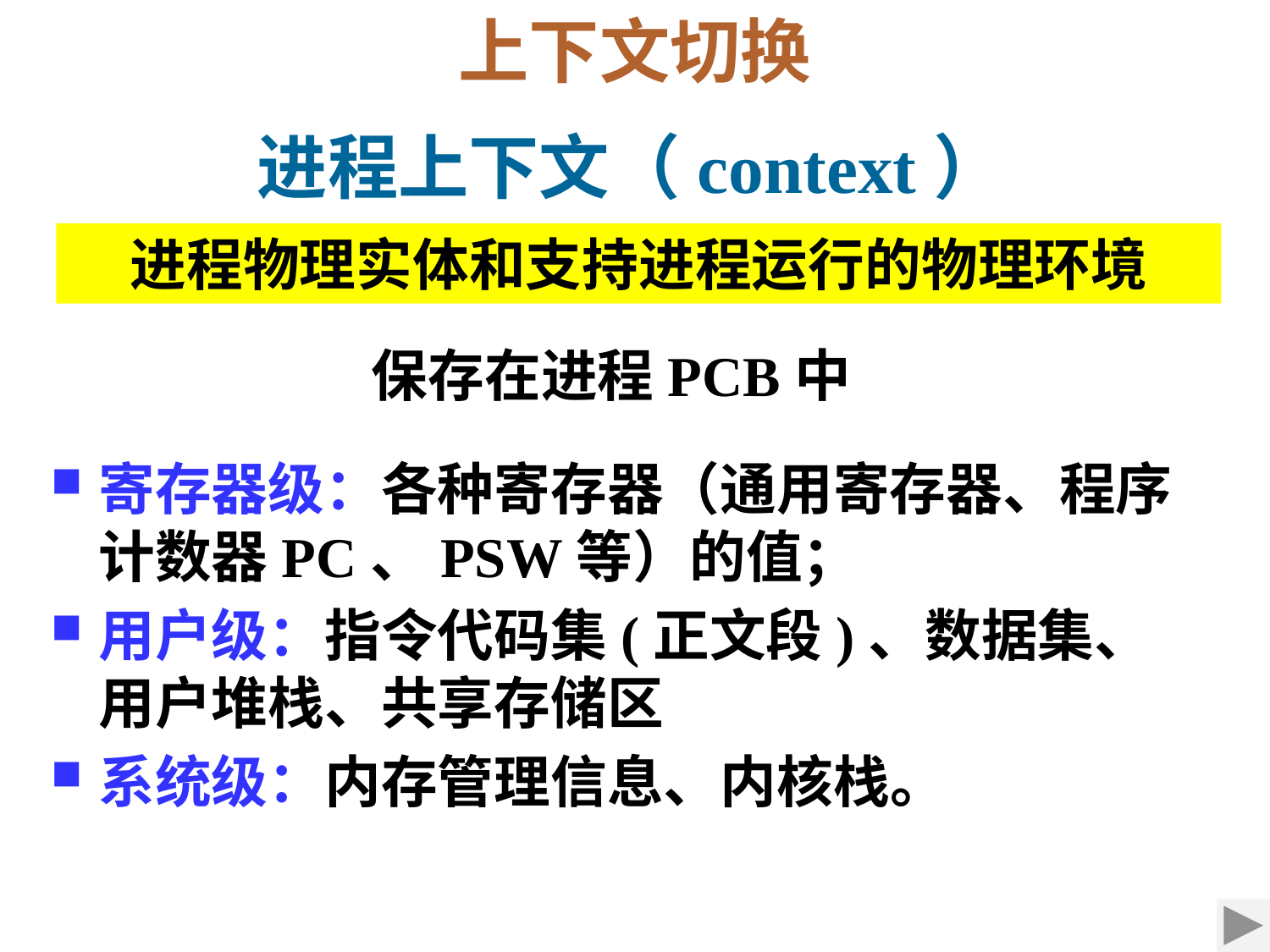

上下文切换
进程上下文（context）
进程物理实体和支持进程运行的物理环境
保存在进程PCB中
寄存器级：各种寄存器（通用寄存器、程序计数器PC、PSW等）的值；
用户级：指令代码集(正文段)、数据集、用户堆栈、共享存储区
系统级：内存管理信息、内核栈。